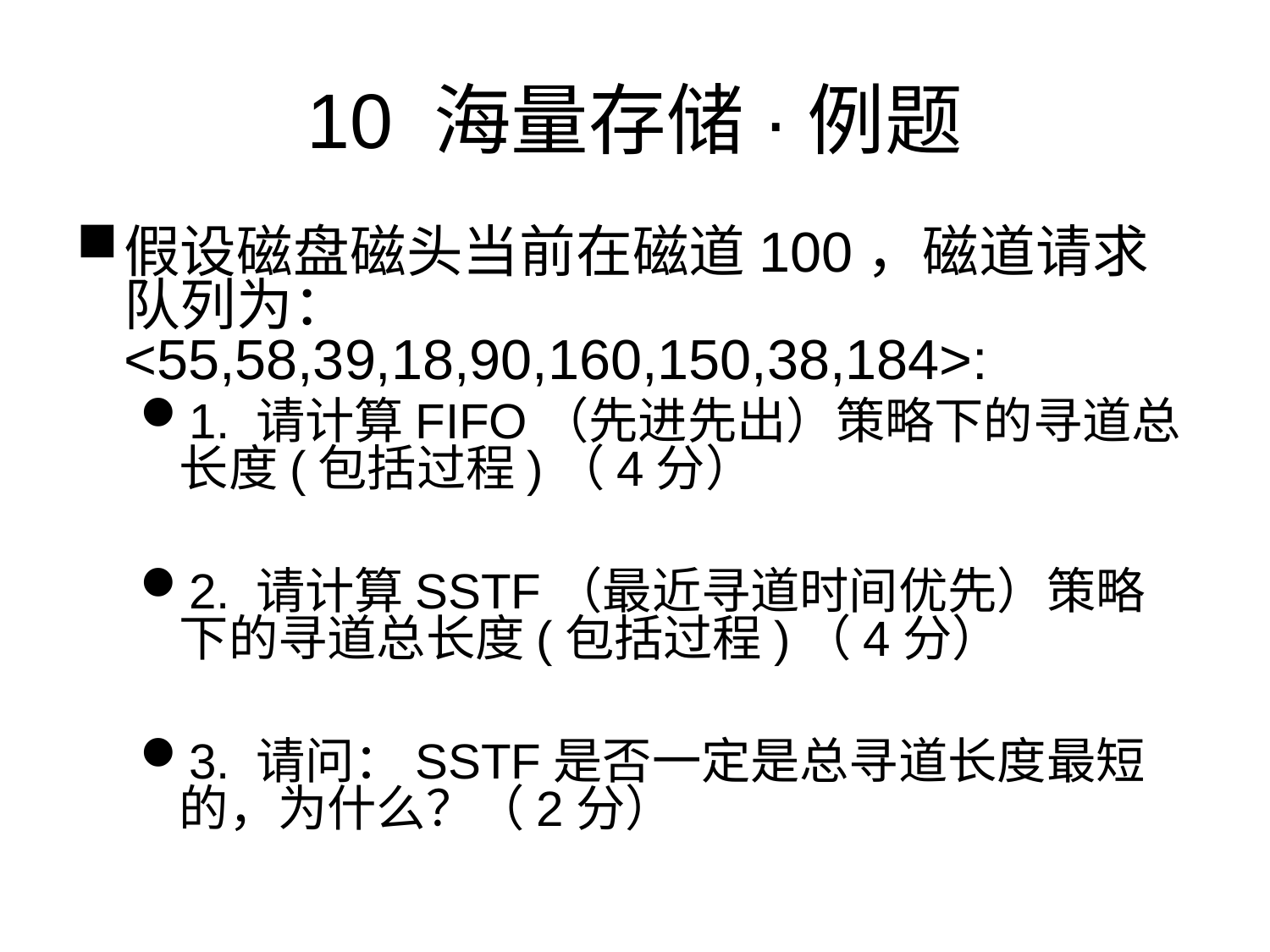

# 10 海量存储·例题
假设磁盘磁头当前在磁道100，磁道请求队列为：<55,58,39,18,90,160,150,38,184>:
1. 请计算FIFO（先进先出）策略下的寻道总长度(包括过程)（4分）

2. 请计算SSTF（最近寻道时间优先）策略下的寻道总长度(包括过程)（4分）

3. 请问：SSTF是否一定是总寻道长度最短的，为什么？（2分）